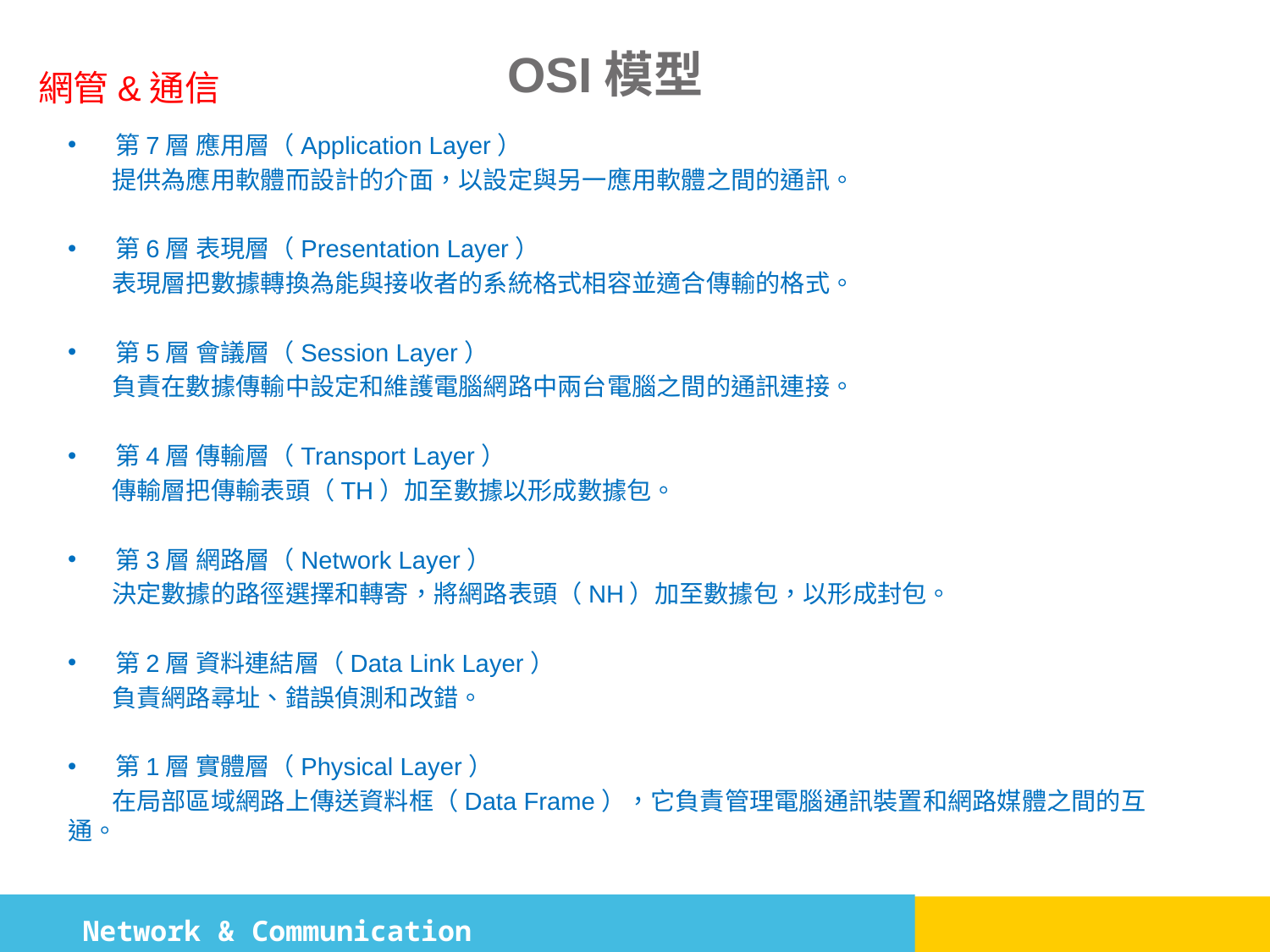

# OSI模型
第7層 應用層（Application Layer）
       提供為應用軟體而設計的介面，以設定與另一應用軟體之間的通訊。

第6層 表現層（Presentation Layer）
       表現層把數據轉換為能與接收者的系統格式相容並適合傳輸的格式。

第5層 會議層（Session Layer）
       負責在數據傳輸中設定和維護電腦網路中兩台電腦之間的通訊連接。

第4層 傳輸層（Transport Layer）
       傳輸層把傳輸表頭（TH）加至數據以形成數據包。

第3層 網路層（Network Layer）
       決定數據的路徑選擇和轉寄，將網路表頭（NH）加至數據包，以形成封包。

第2層 資料連結層（Data Link Layer）
       負責網路尋址、錯誤偵測和改錯。

第1層 實體層（Physical Layer）
       在局部區域網路上傳送資料框（Data Frame），它負責管理電腦通訊裝置和網路媒體之間的互通。